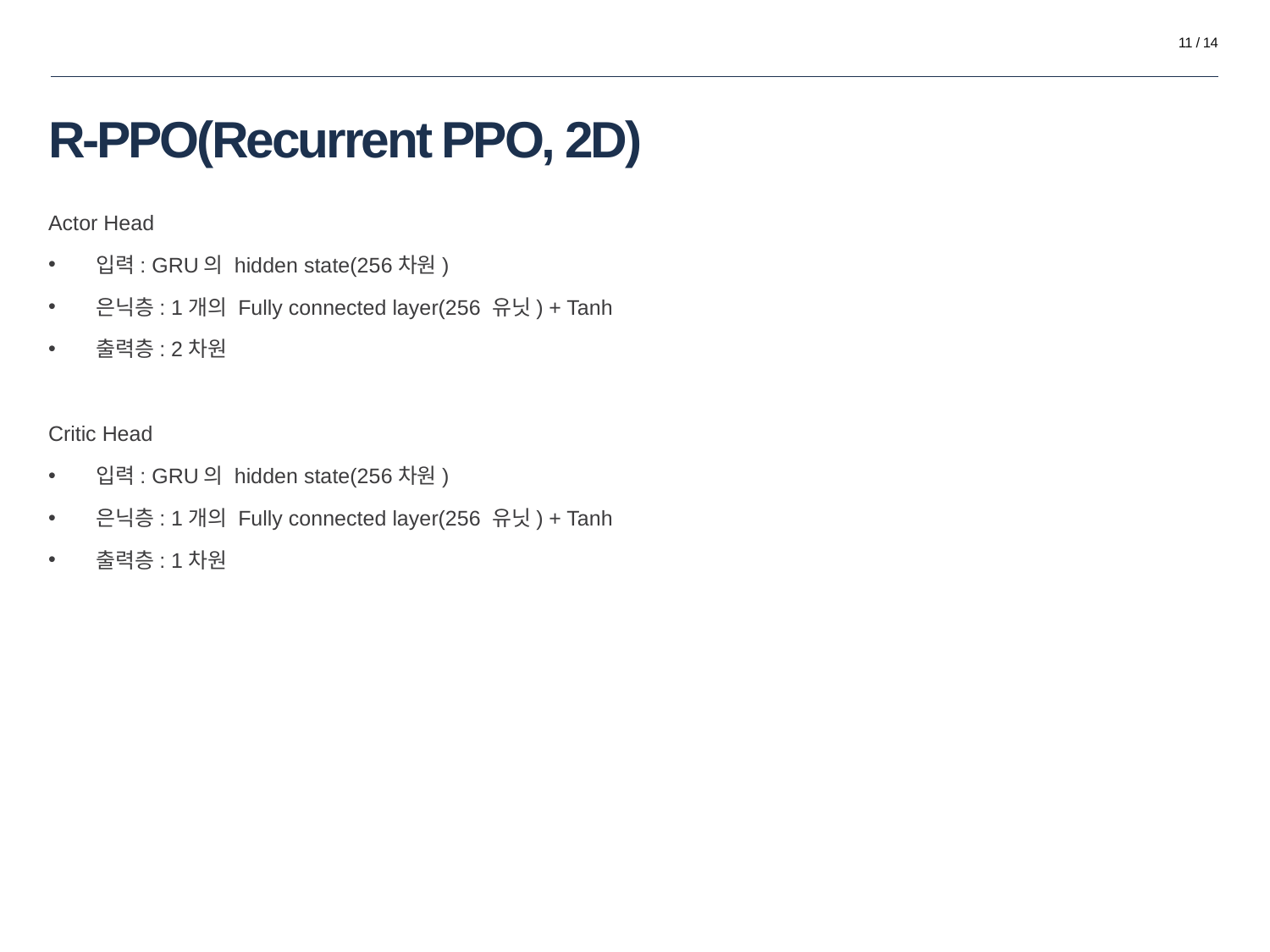

11 / 14
# R-PPO(Recurrent PPO, 2D)
Actor Head
입력: GRU의 hidden state(256차원)
은닉층: 1개의 Fully connected layer(256 유닛) + Tanh
출력층: 2차원

Critic Head
입력: GRU의 hidden state(256차원)
은닉층: 1개의 Fully connected layer(256 유닛) + Tanh
출력층: 1차원